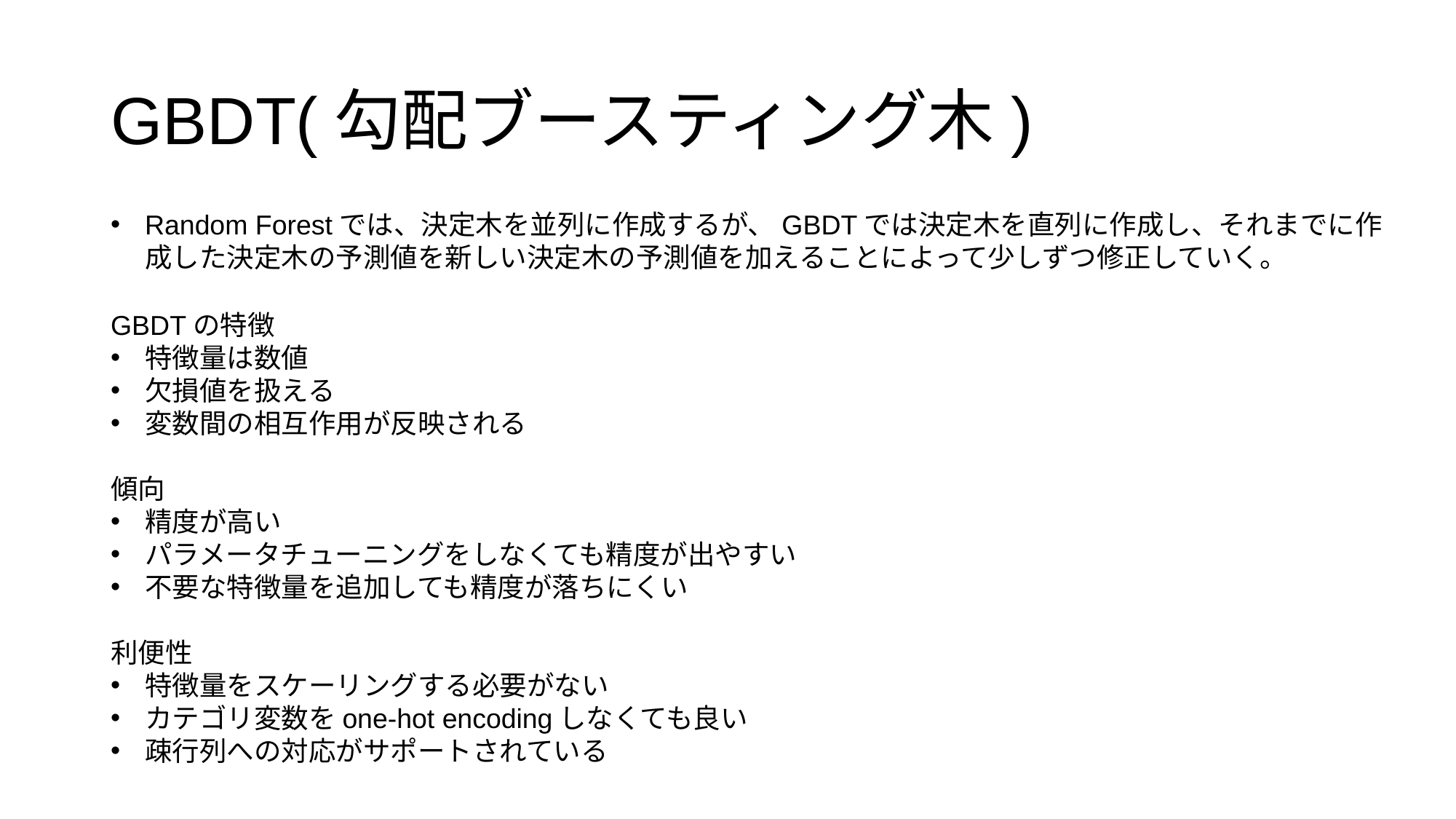

# GBDT(勾配ブースティング木)
Random Forestでは、決定木を並列に作成するが、GBDTでは決定木を直列に作成し、それまでに作成した決定木の予測値を新しい決定木の予測値を加えることによって少しずつ修正していく。
GBDTの特徴
特徴量は数値
欠損値を扱える
変数間の相互作用が反映される

傾向
精度が高い
パラメータチューニングをしなくても精度が出やすい
不要な特徴量を追加しても精度が落ちにくい

利便性
特徴量をスケーリングする必要がない
カテゴリ変数をone-hot encodingしなくても良い
疎行列への対応がサポートされている